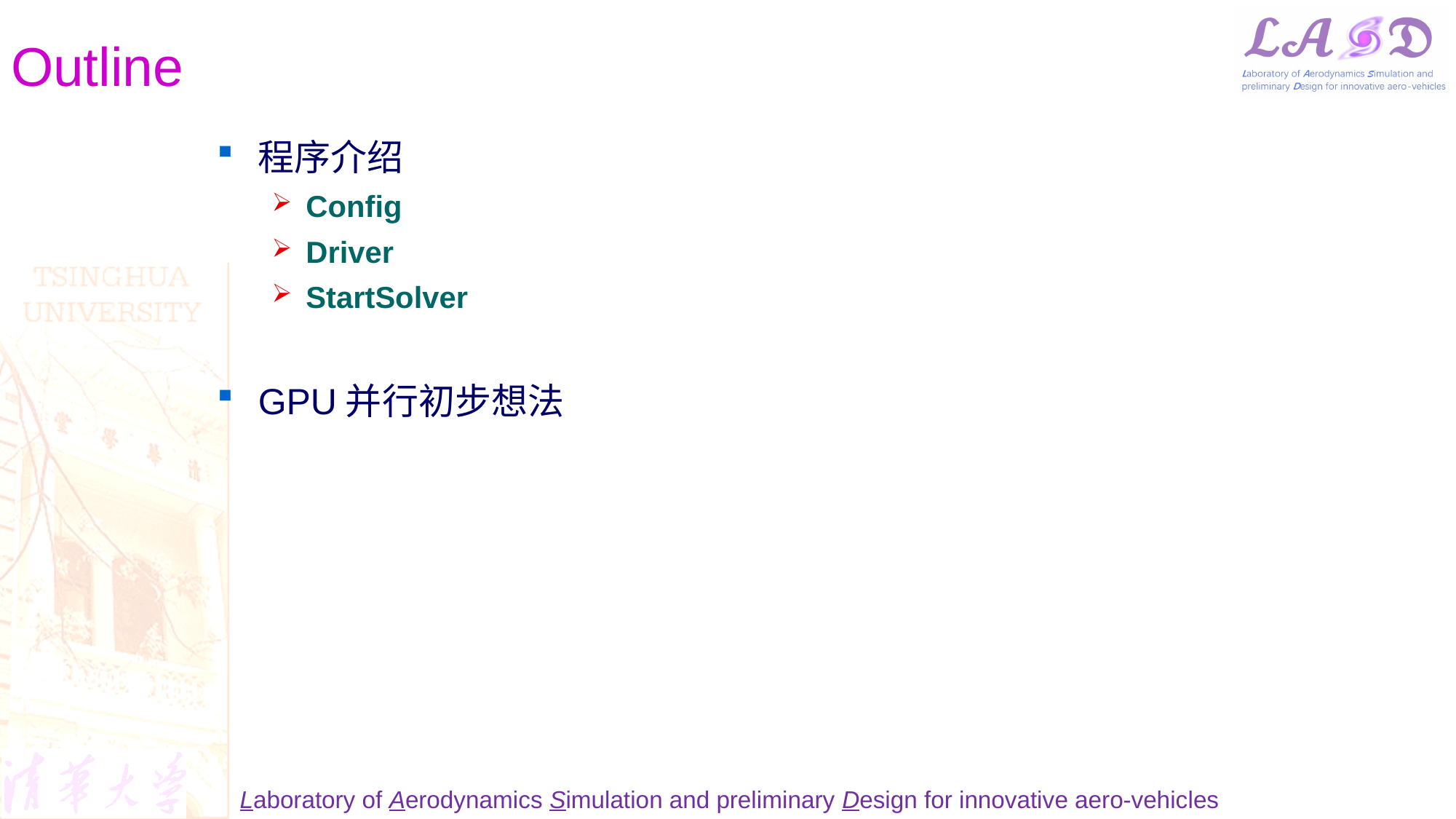

# Outline
程序介绍
Config
Driver
StartSolver

GPU并行初步想法